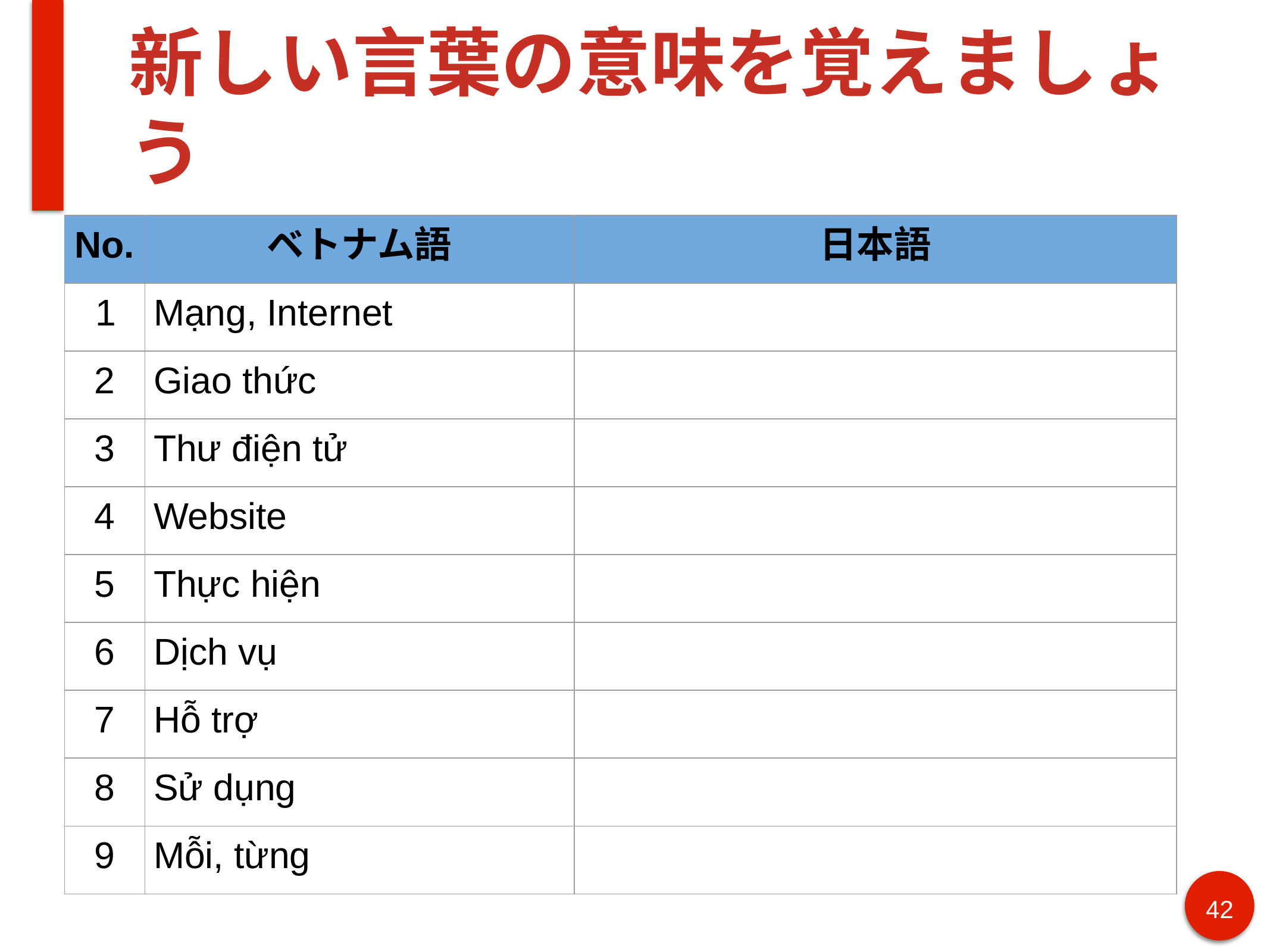

# 新しい言葉の意味を覚えましょう
| No. | ベトナム語 | 日本語 |
| --- | --- | --- |
| 1 | Mạng, Internet |  |
| 2 | Giao thức |  |
| 3 | Thư điện tử |  |
| 4 | Website |  |
| 5 | Thực hiện |  |
| 6 | Dịch vụ |  |
| 7 | Hỗ trợ |  |
| 8 | Sử dụng |  |
| 9 | Mỗi, từng |  |
42